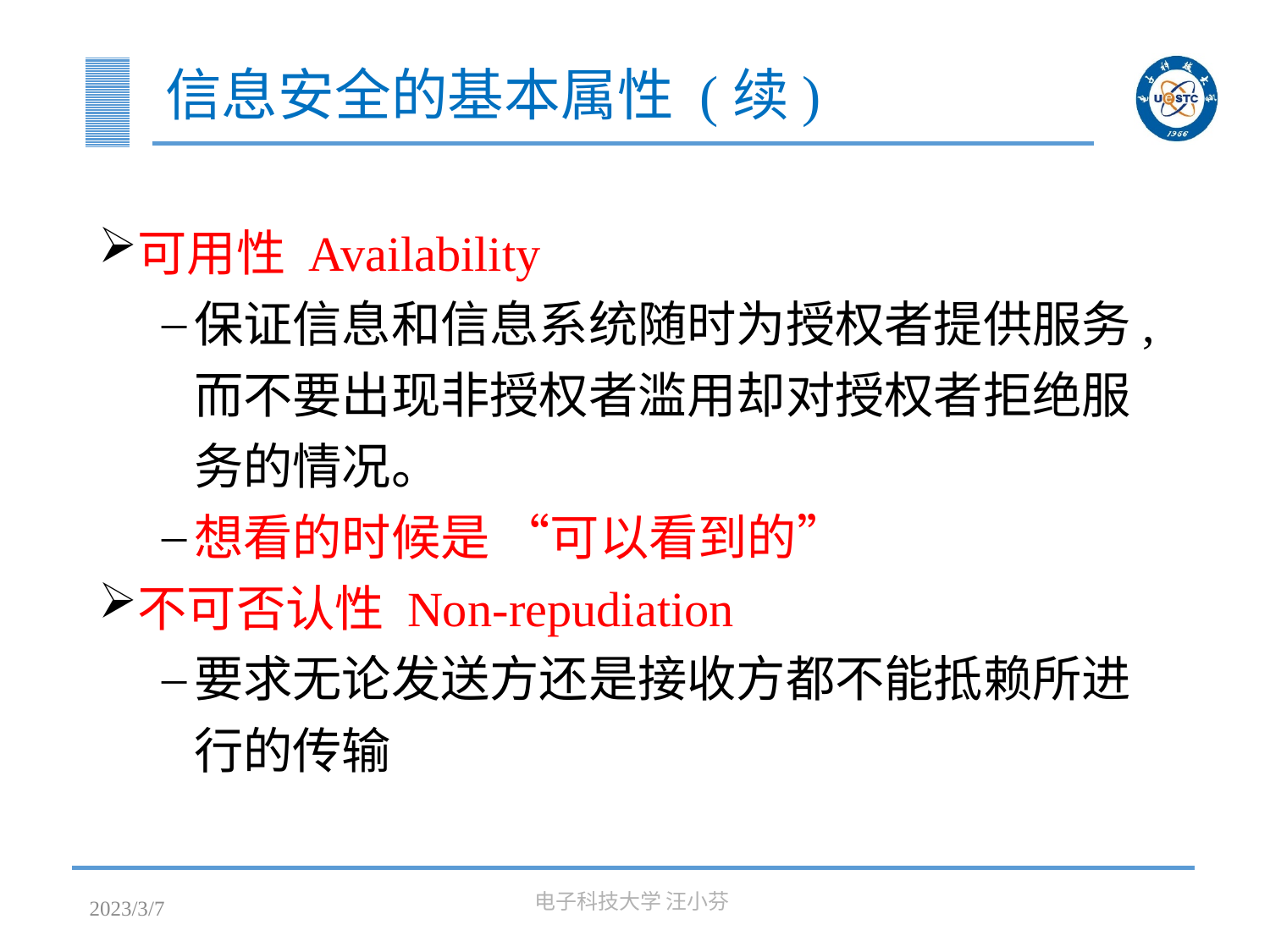

# 信息安全的基本属性 (续)
可用性 Availability
保证信息和信息系统随时为授权者提供服务, 而不要出现非授权者滥用却对授权者拒绝服务的情况。
想看的时候是 “可以看到的”
不可否认性 Non-repudiation
要求无论发送方还是接收方都不能抵赖所进行的传输

2023/3/7
电子科技大学 汪小芬